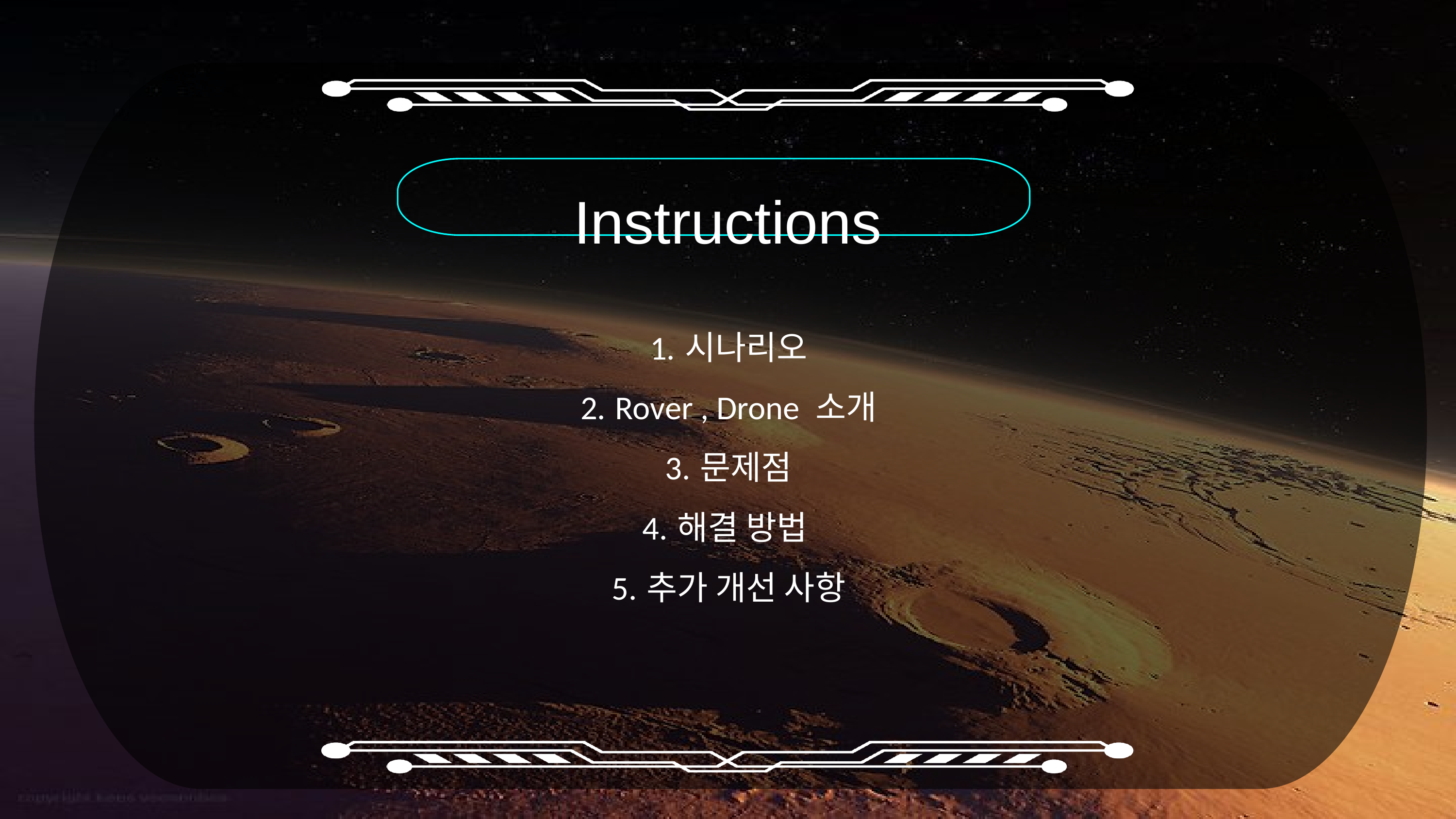

Instructions
시나리오
Rover , Drone 소개
문제점
해결 방법
추가 개선 사항